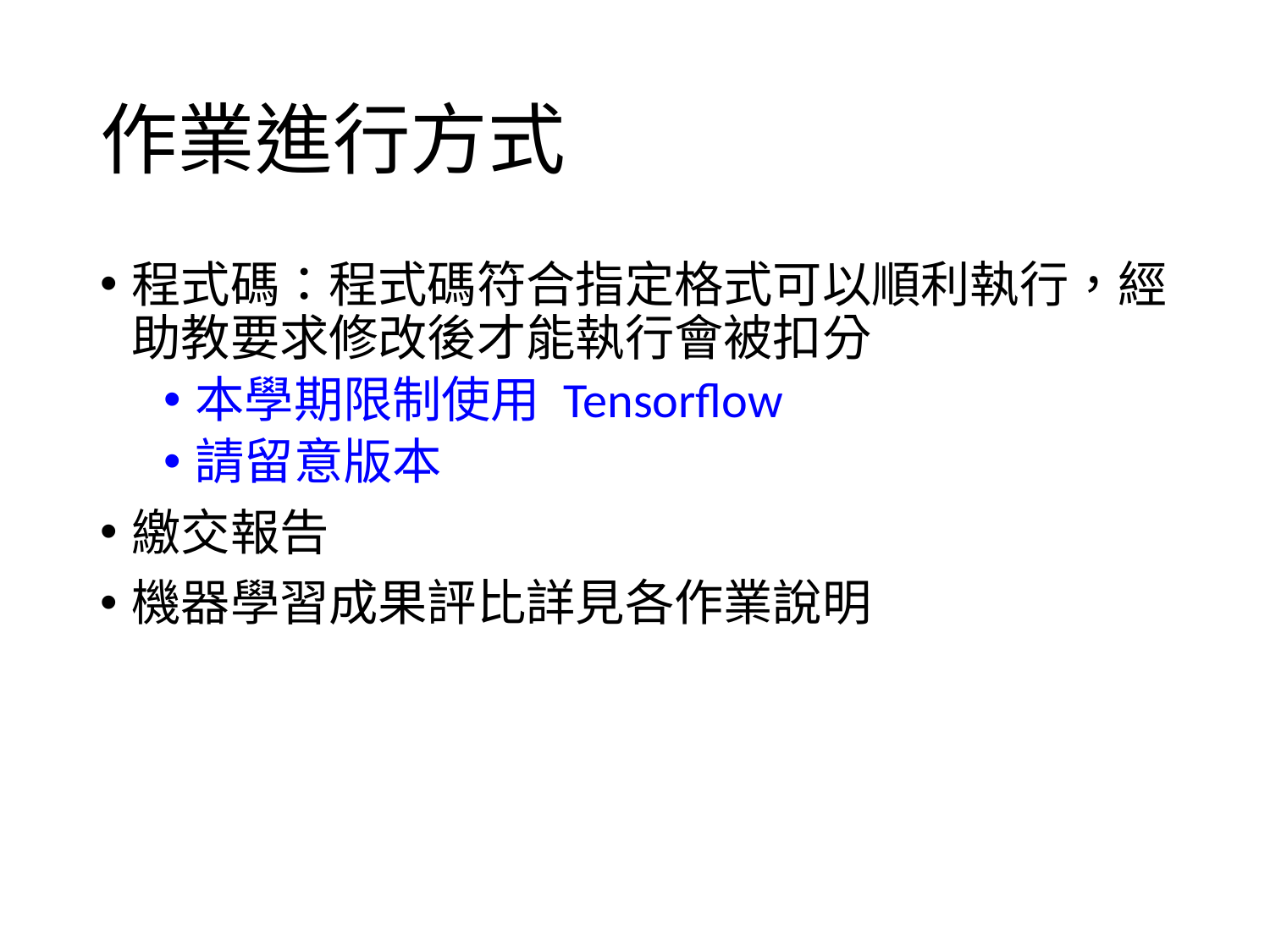

# 作業進行方式
程式碼：程式碼符合指定格式可以順利執行，經助教要求修改後才能執行會被扣分
本學期限制使用 Tensorflow
請留意版本
繳交報告
機器學習成果評比詳見各作業說明